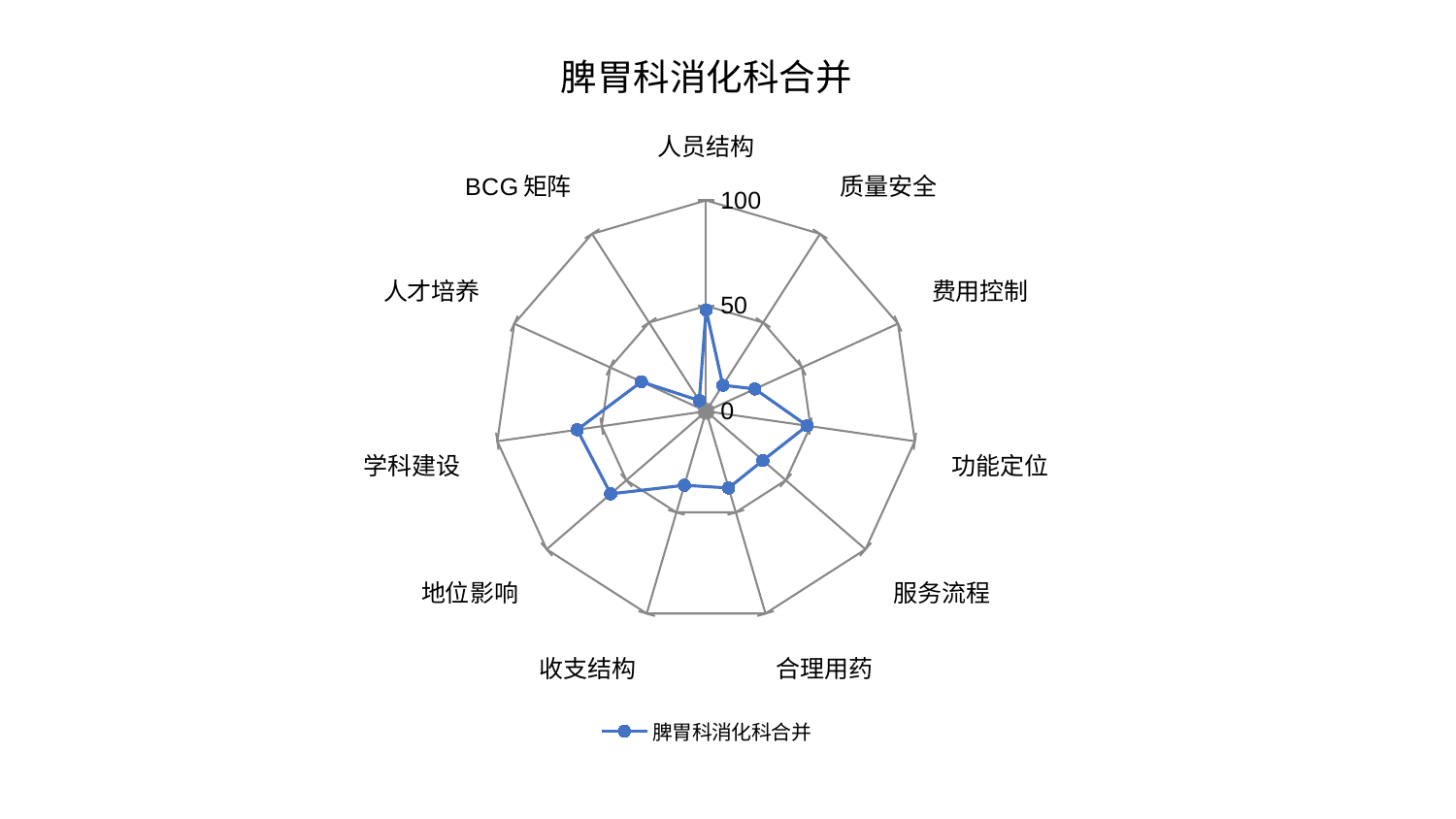

### Chart: 脾胃科消化科合并

| Category | 脾胃科消化科合并 |
|---|---|
| 人员结构 | 48.102606814617765 |
| 质量安全 | 14.65045392797993 |
| 费用控制 | 25.426491287710512 |
| 功能定位 | 48.41461960342855 |
| 服务流程 | 35.64734963726838 |
| 合理用药 | 37.947235250004994 |
| 收支结构 | 36.59141669850465 |
| 地位影响 | 59.853368233394214 |
| 学科建设 | 61.74101227819424 |
| 人才培养 | 33.71845656396795 |
| BCG矩阵 | 5.981323060334289 |
118